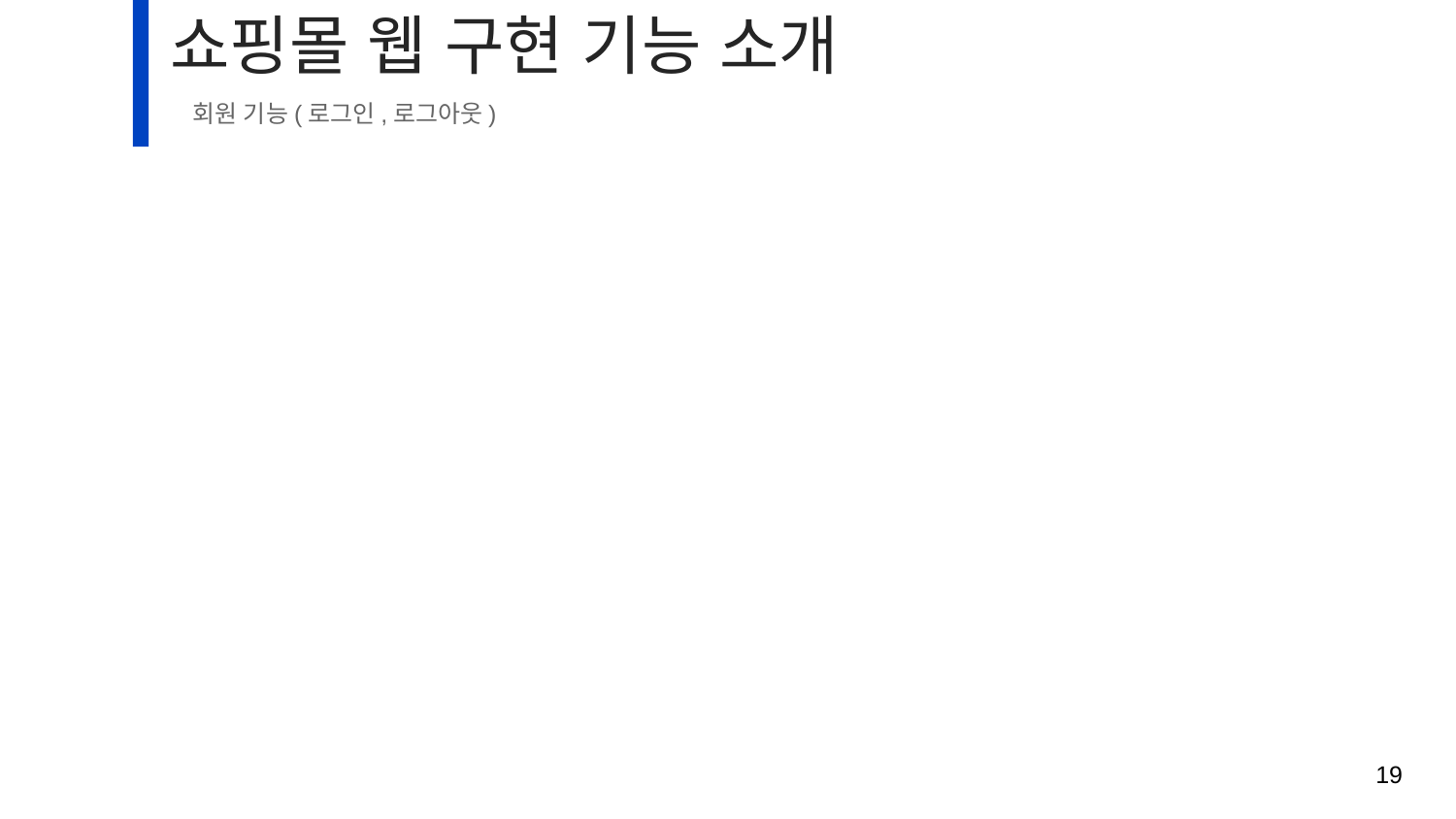

# 쇼핑몰 웹 구현 기능 소개
회원 기능(로그인,로그아웃)
19